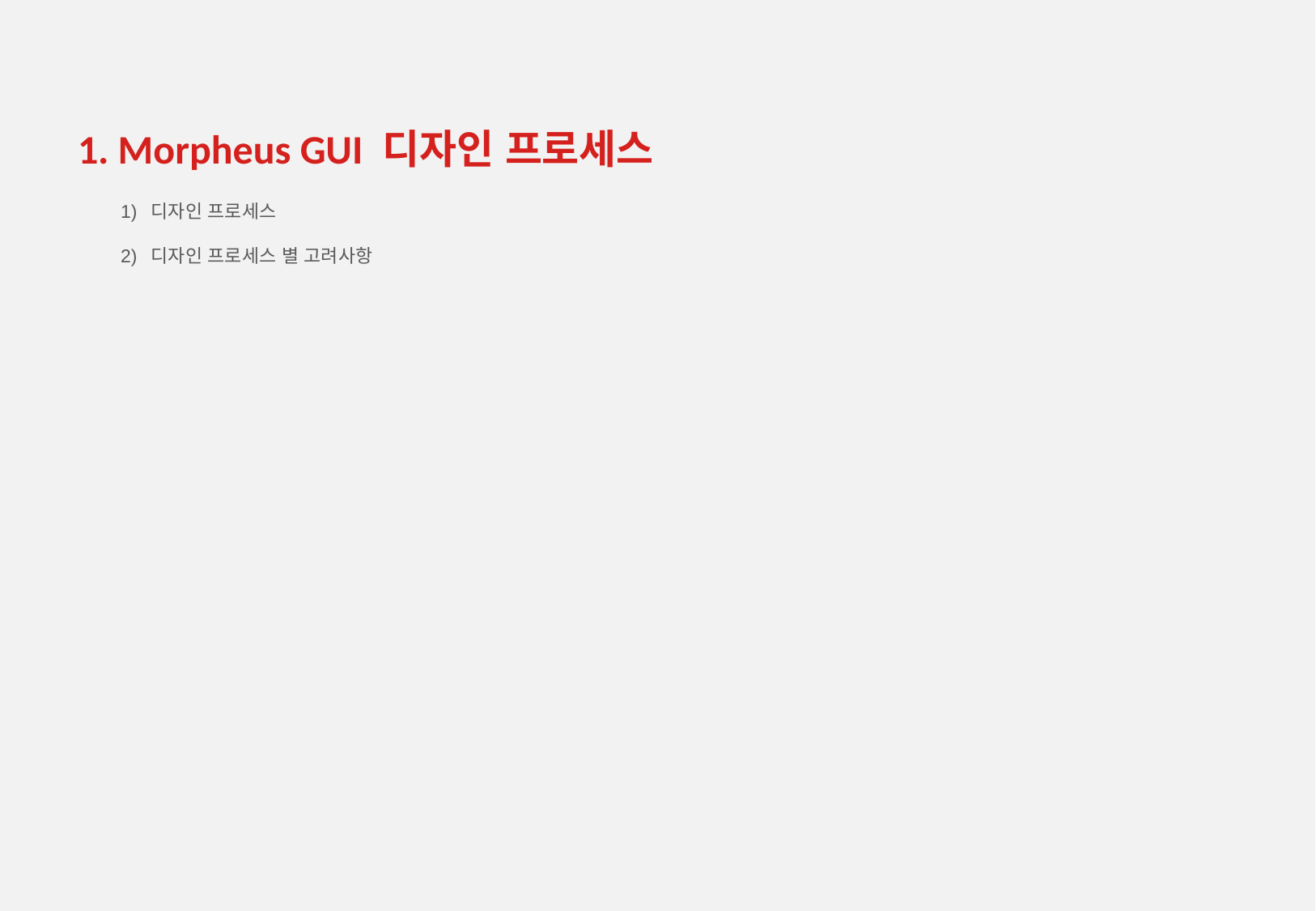

# 1. Morpheus GUI 디자인 프로세스
디자인 프로세스
디자인 프로세스 별 고려사항